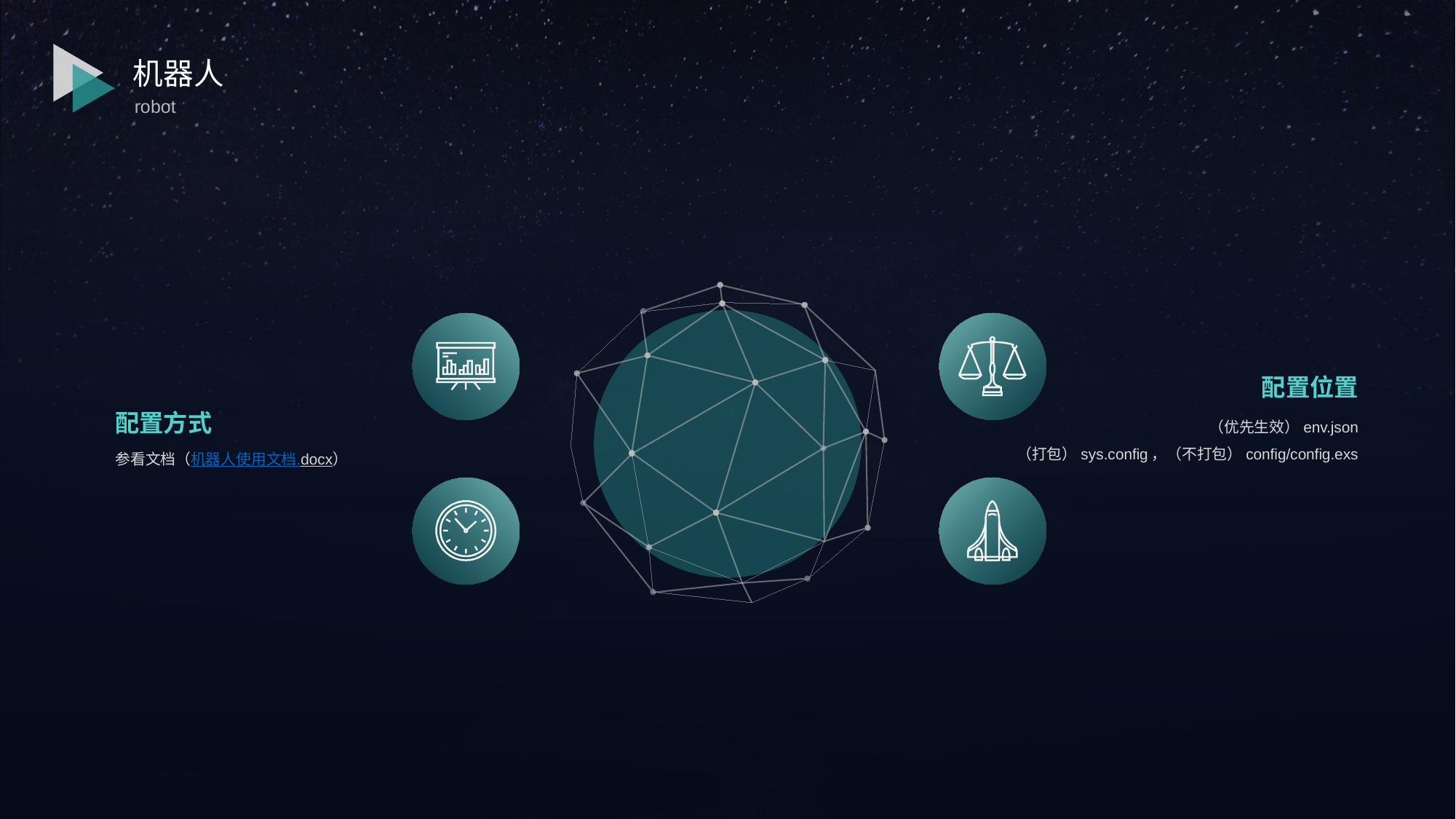

机器人
robot

配置位置
（优先生效）env.json
（打包）sys.config，（不打包）config/config.exs
配置方式
参看文档（机器人使用文档.docx）